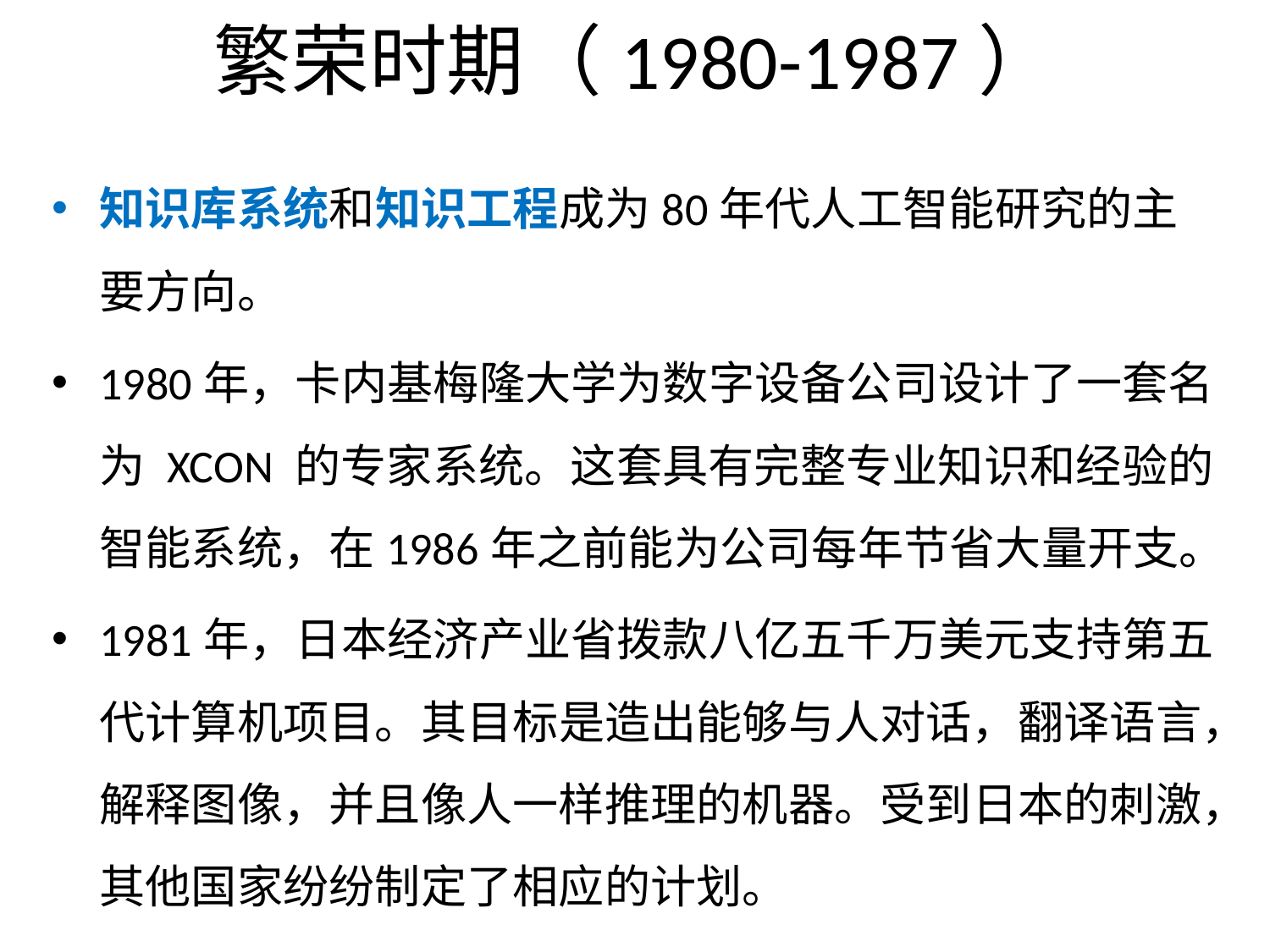

# 繁荣时期（1980-1987）
知识库系统和知识工程成为80年代人工智能研究的主要方向。
1980年，卡内基梅隆大学为数字设备公司设计了一套名为 XCON 的专家系统。这套具有完整专业知识和经验的智能系统，在1986年之前能为公司每年节省大量开支。
1981年，日本经济产业省拨款八亿五千万美元支持第五代计算机项目。其目标是造出能够与人对话，翻译语言，解释图像，并且像人一样推理的机器。受到日本的刺激，其他国家纷纷制定了相应的计划。